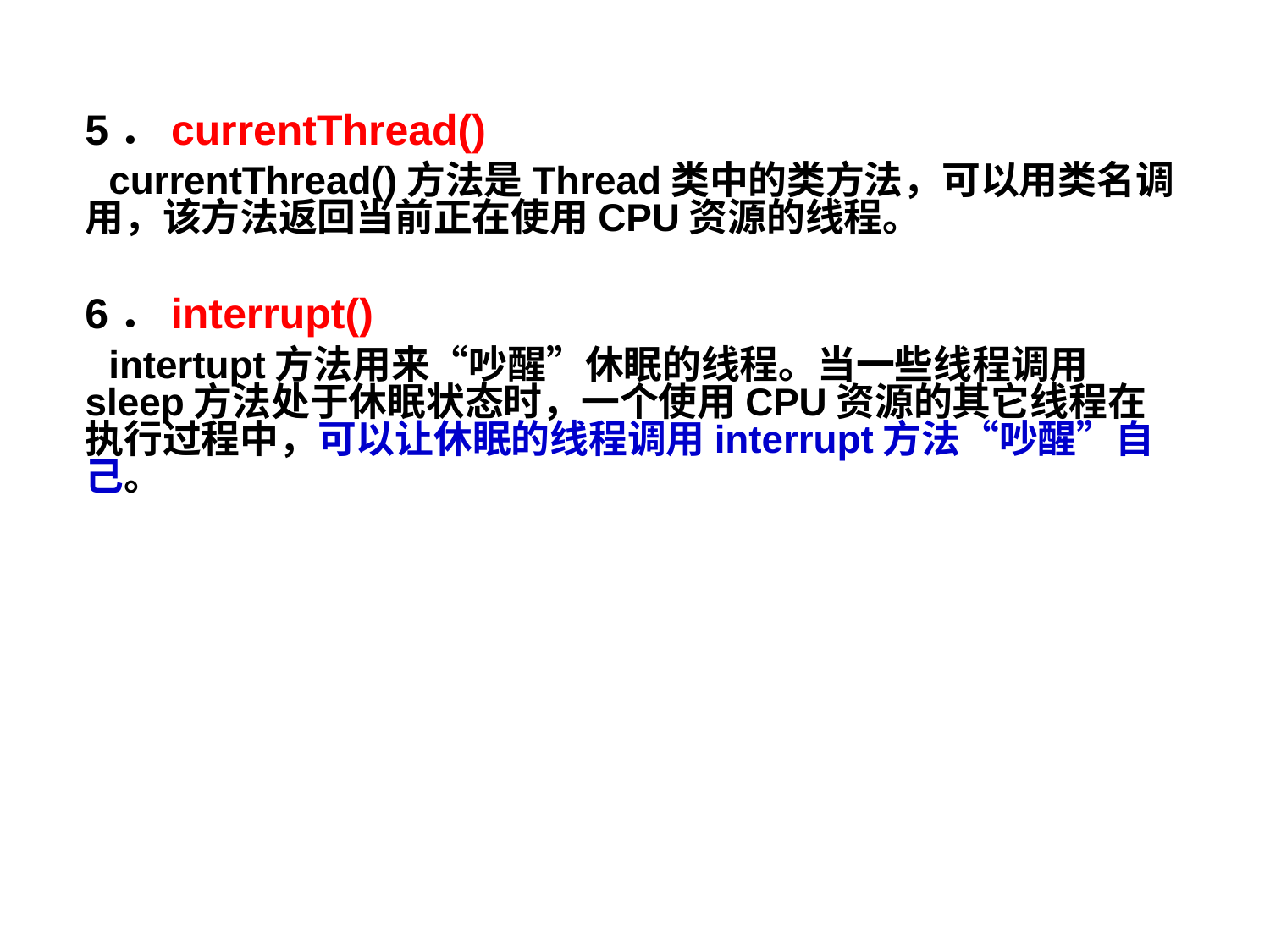

5．currentThread()
      currentThread()方法是Thread类中的类方法，可以用类名调用，该方法返回当前正在使用CPU资源的线程。

    6．interrupt()
      intertupt方法用来“吵醒”休眠的线程。当一些线程调用sleep方法处于休眠状态时，一个使用CPU资源的其它线程在执行过程中，可以让休眠的线程调用interrupt方法“吵醒”自己。